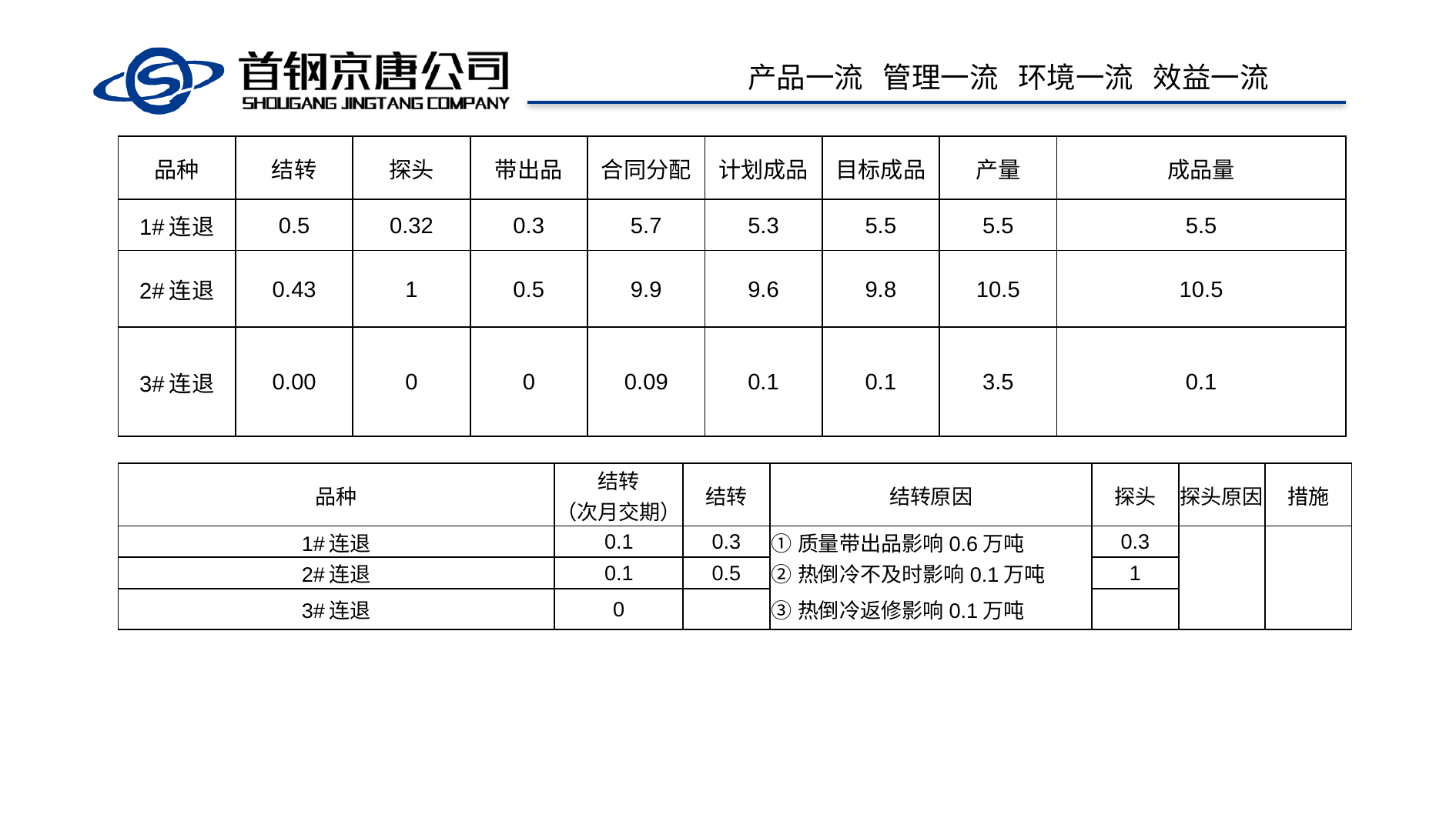

| 品种 | 结转 | 探头 | 带出品 | 合同分配 | 计划成品 | 目标成品 | 产量 | 成品量 |
| --- | --- | --- | --- | --- | --- | --- | --- | --- |
| 1#连退 | 0.5 | 0.32 | 0.3 | 5.7 | 5.3 | 5.5 | 5.5 | 5.5 |
| 2#连退 | 0.43 | 1 | 0.5 | 9.9 | 9.6 | 9.8 | 10.5 | 10.5 |
| 3#连退 | 0.00 | 0 | 0 | 0.09 | 0.1 | 0.1 | 3.5 | 0.1 |
| 品种 | 结转 | 结转 | 结转原因 | 探头 | 探头原因 | 措施 |
| --- | --- | --- | --- | --- | --- | --- |
|  | （次月交期） |  |  |  |  |  |
| 1#连退 | 0.1 | 0.3 | ①质量带出品影响0.6万吨 | 0.3 |  |  |
| 2#连退 | 0.1 | 0.5 | ②热倒冷不及时影响0.1万吨 | 1 |  |  |
| 3#连退 | 0 |  | ③热倒冷返修影响0.1万吨 |  |  |  |